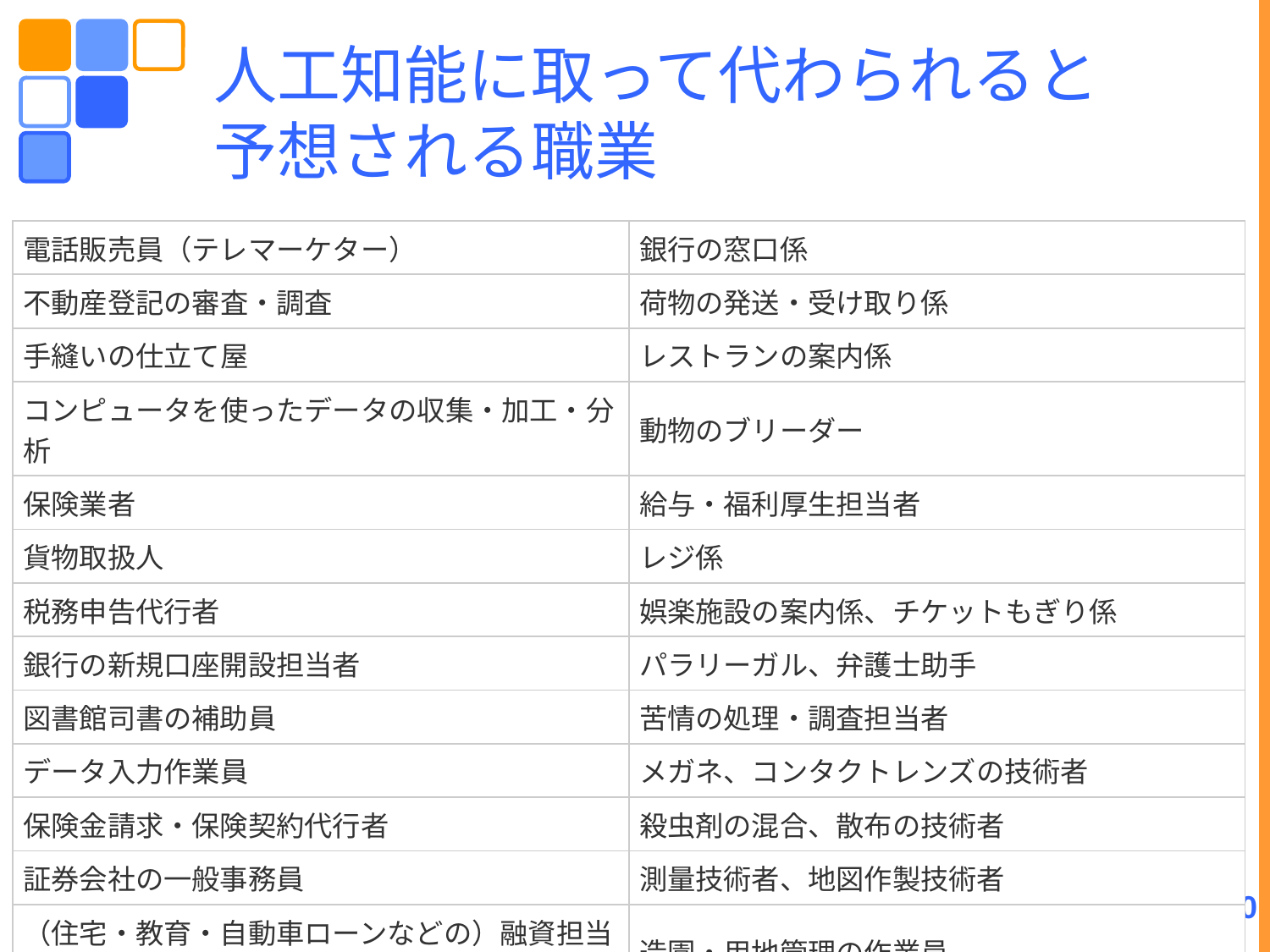

# 人工知能に取って代わられると 予想される職業
| 電話販売員（テレマーケター） | 銀行の窓口係 |
| --- | --- |
| 不動産登記の審査・調査 | 荷物の発送・受け取り係 |
| 手縫いの仕立て屋 | レストランの案内係 |
| コンピュータを使ったデータの収集・加工・分析 | 動物のブリーダー |
| 保険業者 | 給与・福利厚生担当者 |
| 貨物取扱人 | レジ係 |
| 税務申告代行者 | 娯楽施設の案内係、チケットもぎり係 |
| 銀行の新規口座開設担当者 | パラリーガル、弁護士助手 |
| 図書館司書の補助員 | 苦情の処理・調査担当者 |
| データ入力作業員 | メガネ、コンタクトレンズの技術者 |
| 保険金請求・保険契約代行者 | 殺虫剤の混合、散布の技術者 |
| 証券会社の一般事務員 | 測量技術者、地図作製技術者 |
| （住宅・教育・自動車ローンなどの）融資担当者 | 造園・用地管理の作業員 |
| 自動車保険鑑定人 | 建設機器のオペレーター |
| スポーツの審判員 | 訪問販売員、露店商人 |